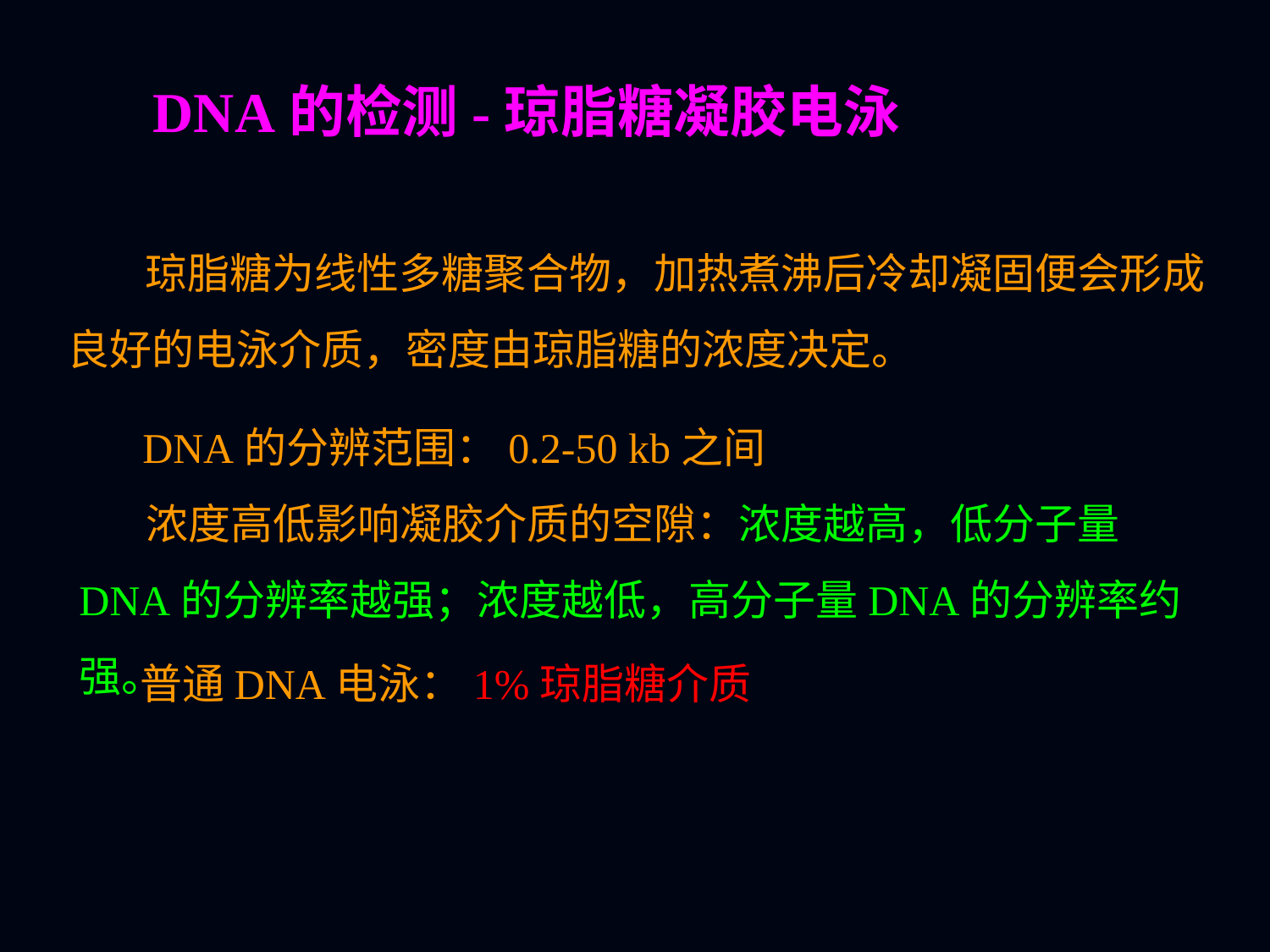

DNA的检测-琼脂糖凝胶电泳
       琼脂糖为线性多糖聚合物，加热煮沸后冷却凝固便会形成良好的电泳介质，密度由琼脂糖的浓度决定。
      DNA的分辨范围：0.2-50 kb之间
      浓度高低影响凝胶介质的空隙：浓度越高，低分子量DNA的分辨率越强；浓度越低，高分子量DNA的分辨率约强。
普通DNA电泳：1%琼脂糖介质